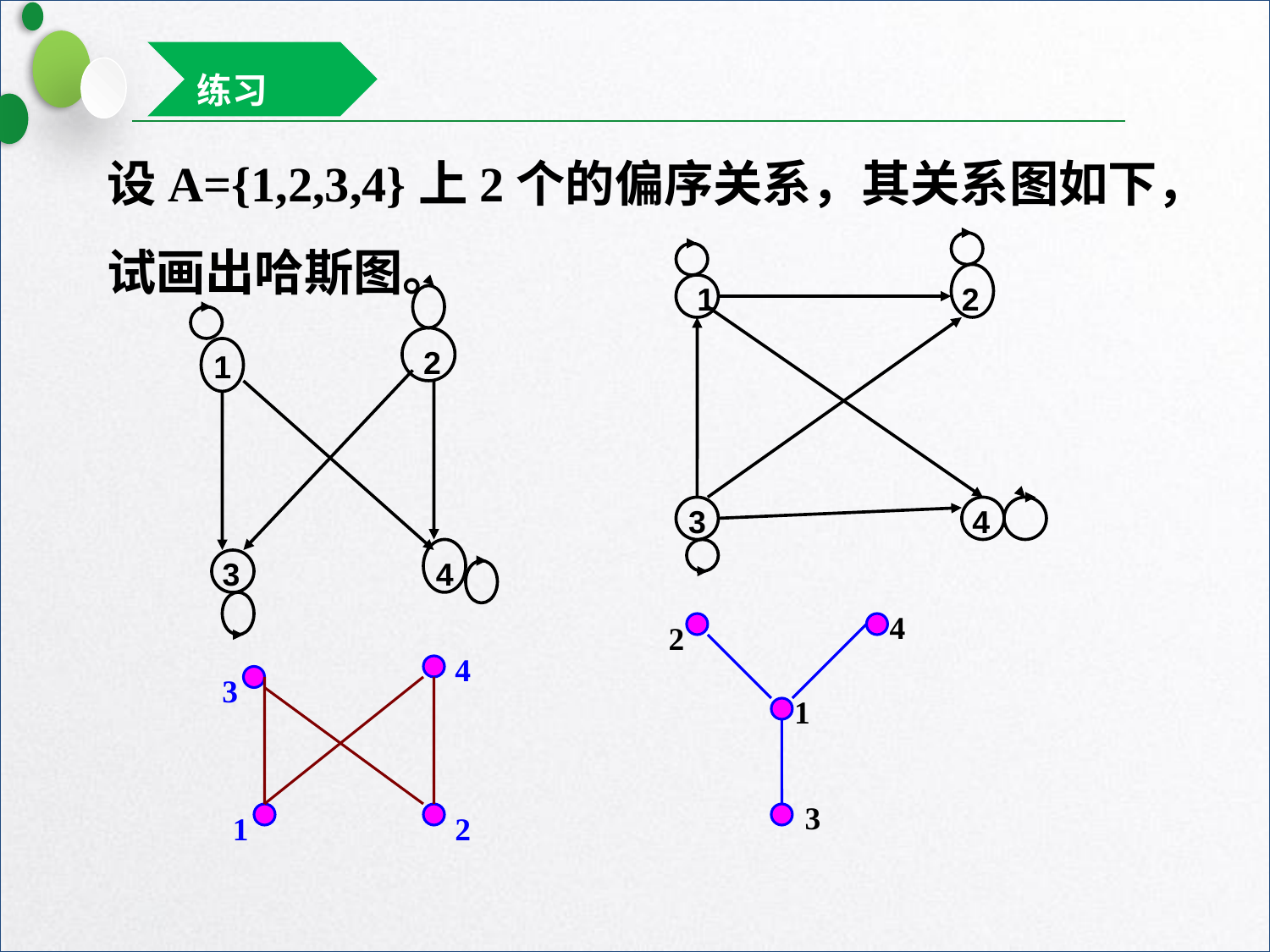

练习
设A={1,2,3,4}上2个的偏序关系，其关系图如下，
试画出哈斯图。

1
2

2
1

3
4

3
4

4
2

1

3

4
3

1
2